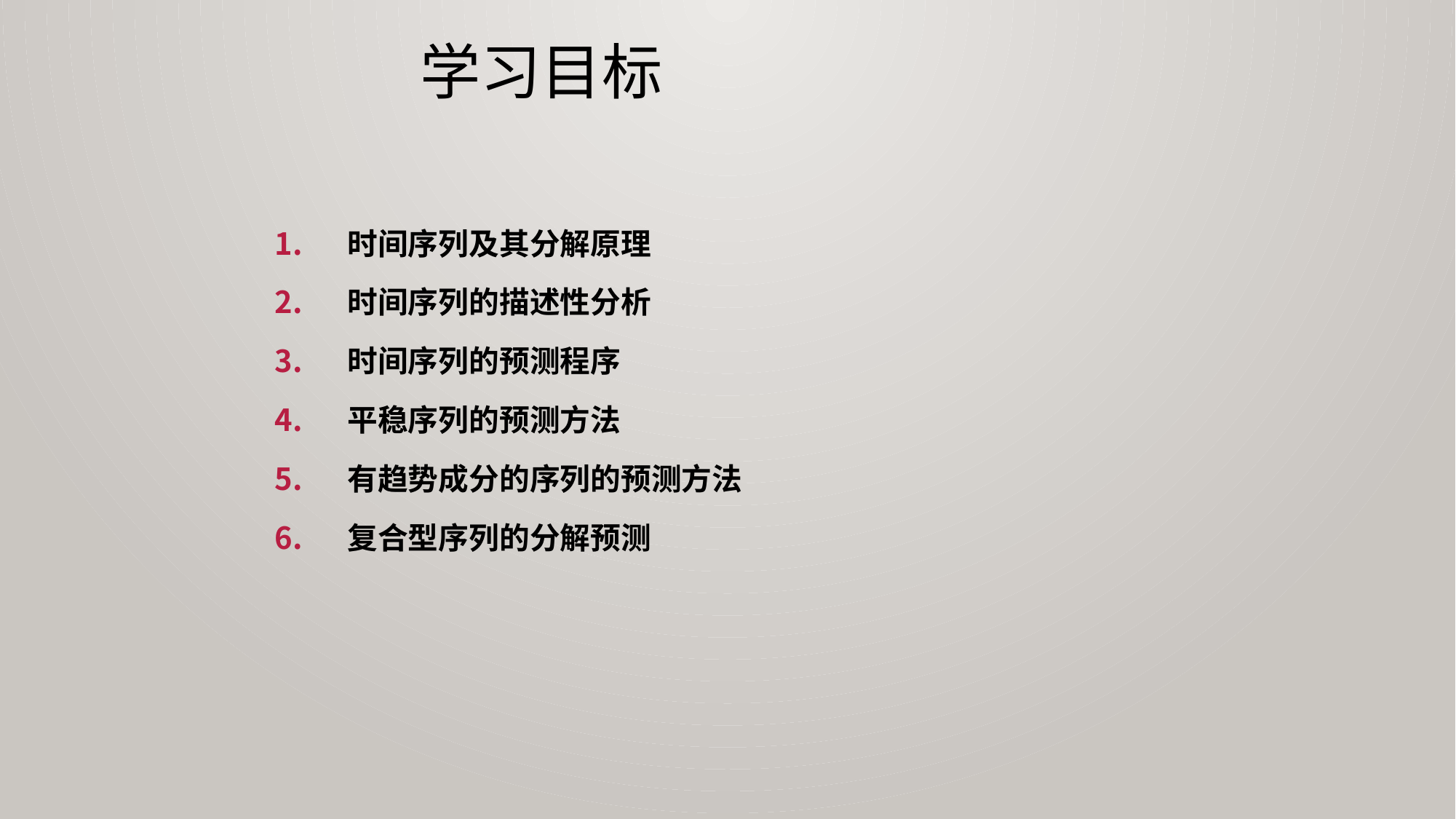

# 学习目标
时间序列及其分解原理
时间序列的描述性分析
时间序列的预测程序
平稳序列的预测方法
有趋势成分的序列的预测方法
复合型序列的分解预测